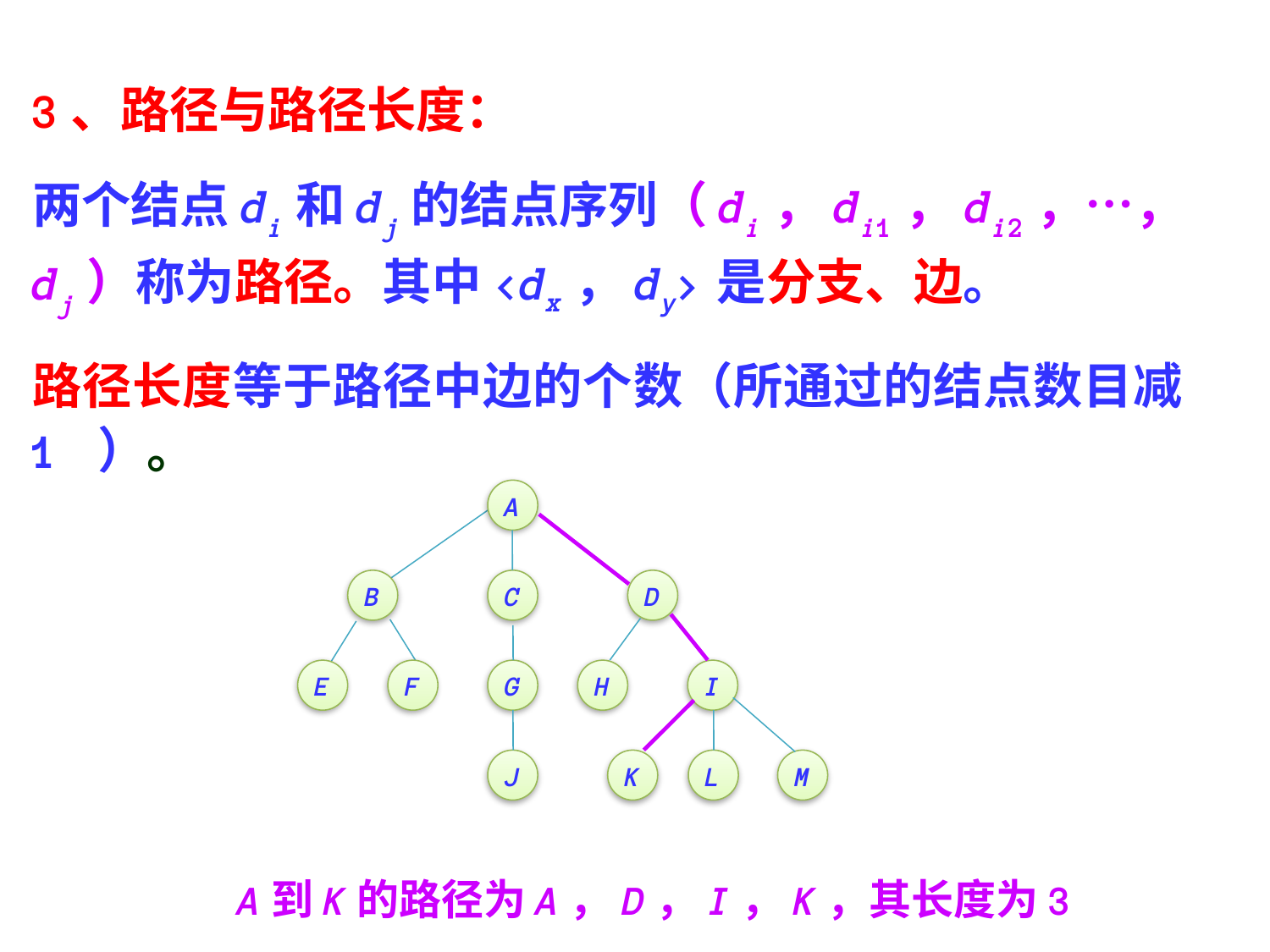

3、路径与路径长度：
两个结点di和dj的结点序列（di，di1，di2，…，dj）称为路径。其中<dx，dy>是分支、边。
路径长度等于路径中边的个数（所通过的结点数目减1 ）。
A

B
C
D

E
F
G
H
I

J
K
L
M
A到K的路径为A，D，I，K，其长度为3